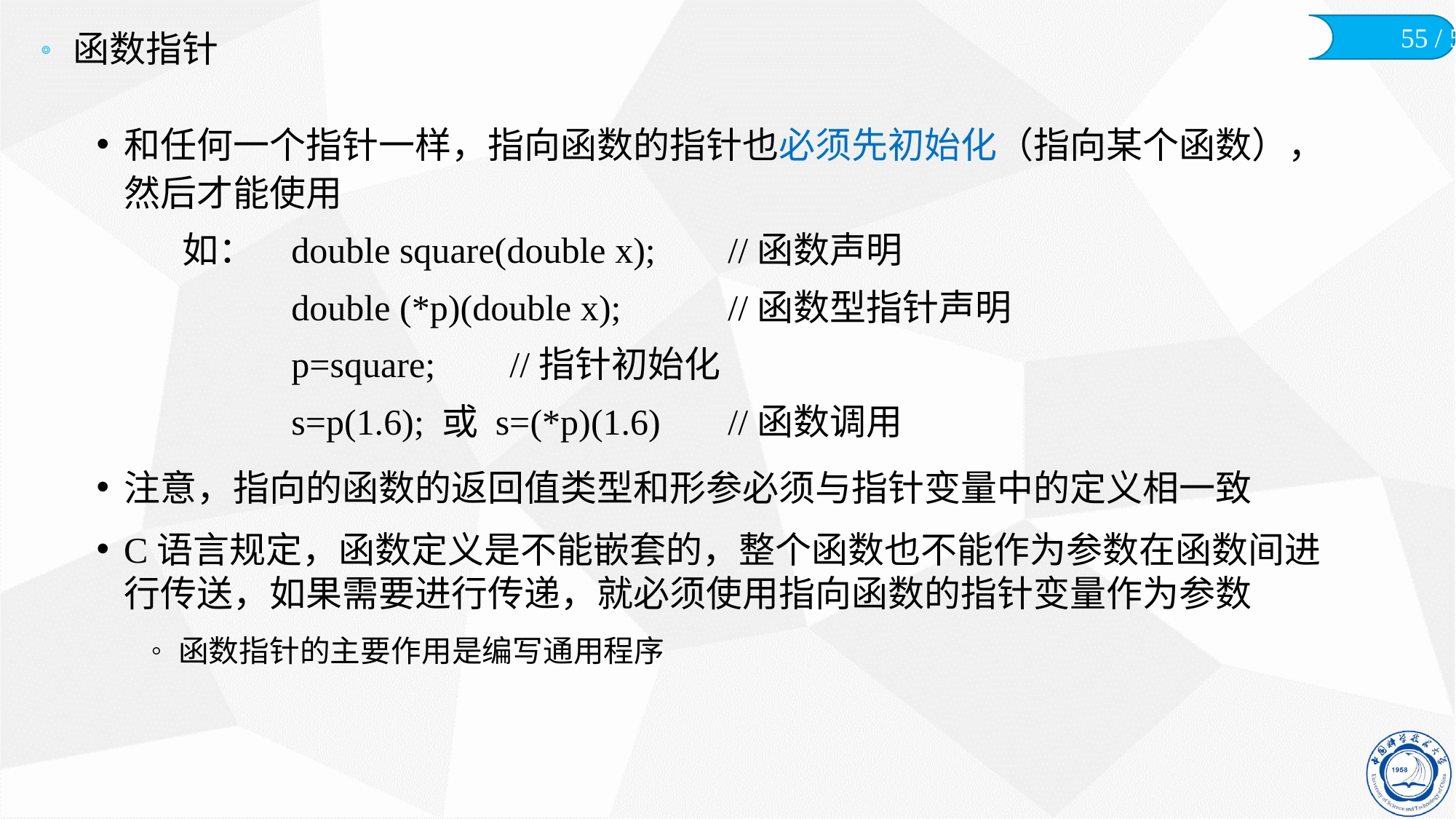

# 函数指针
和任何一个指针一样，指向函数的指针也必须先初始化（指向某个函数），然后才能使用
如：	double square(double x);	//函数声明
	double (*p)(double x);	//函数型指针声明
	p=square;	//指针初始化
	s=p(1.6); 或 s=(*p)(1.6)	//函数调用
注意，指向的函数的返回值类型和形参必须与指针变量中的定义相一致
C语言规定，函数定义是不能嵌套的，整个函数也不能作为参数在函数间进行传送，如果需要进行传递，就必须使用指向函数的指针变量作为参数
函数指针的主要作用是编写通用程序